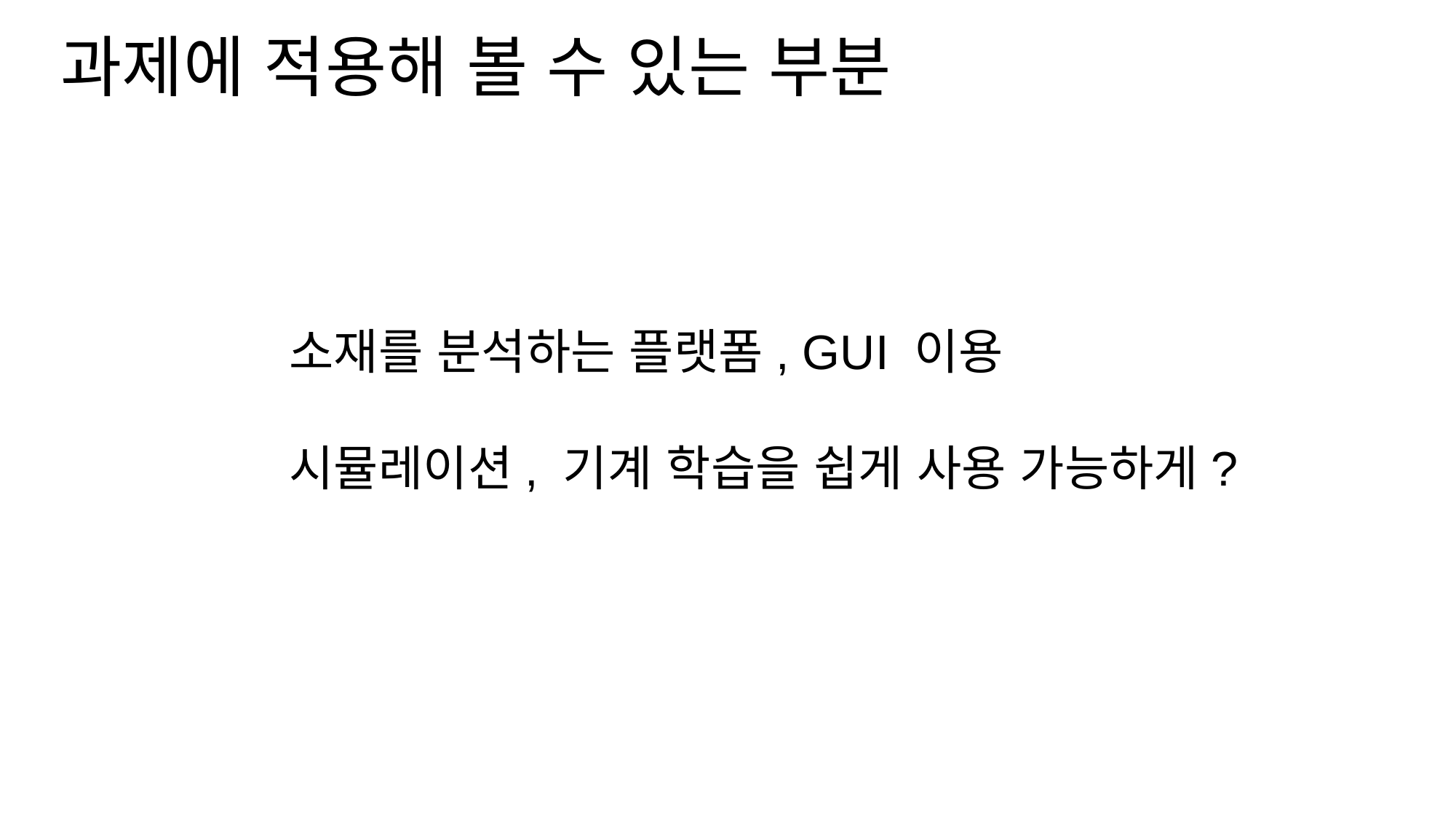

과제에 적용해 볼 수 있는 부분
소재를 분석하는 플랫폼, GUI 이용

시뮬레이션, 기계 학습을 쉽게 사용 가능하게?